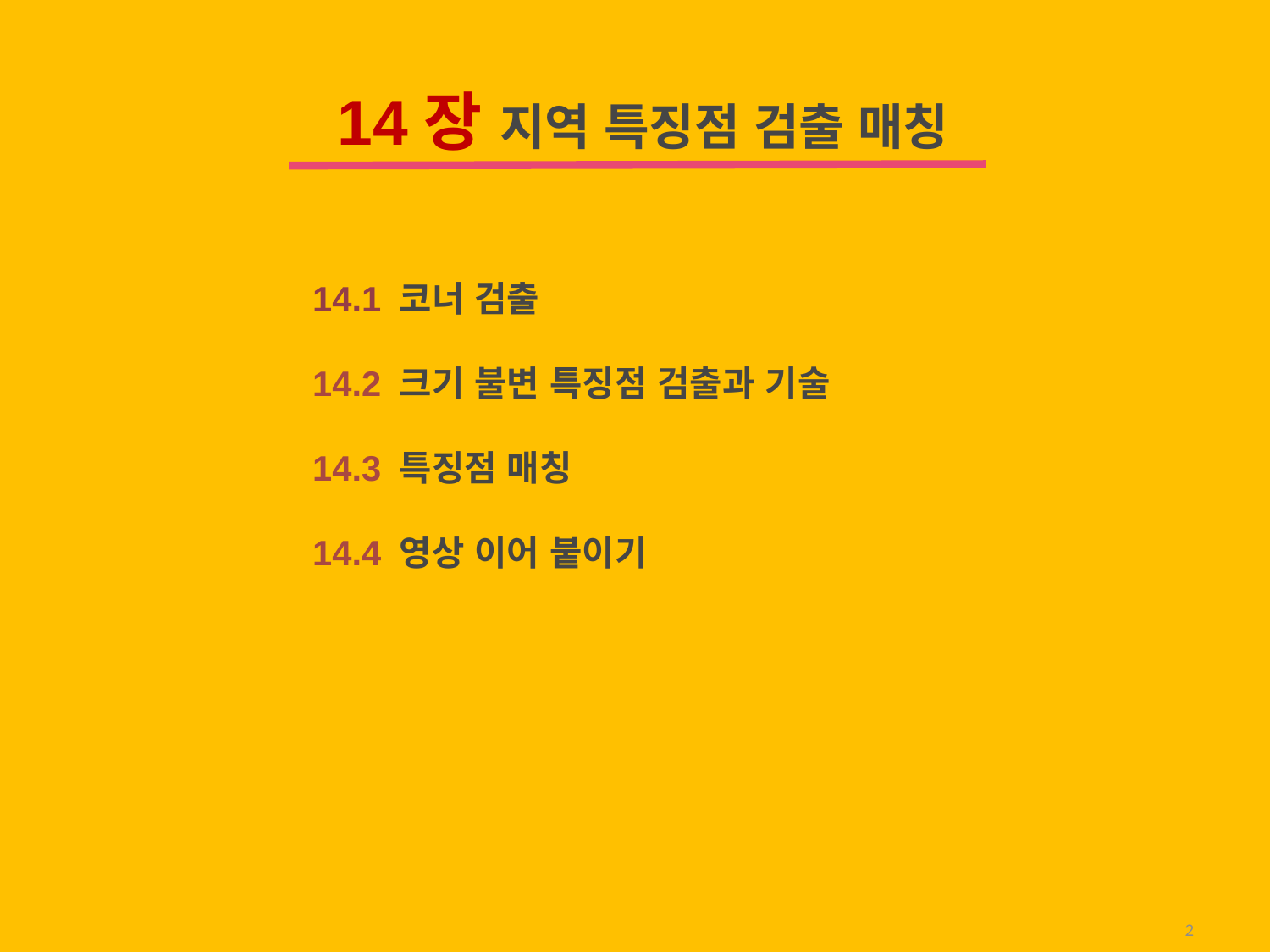

14장 지역 특징점 검출 매칭
14.1 코너 검출
14.2 크기 불변 특징점 검출과 기술
14.3 특징점 매칭
14.4 영상 이어 붙이기
2